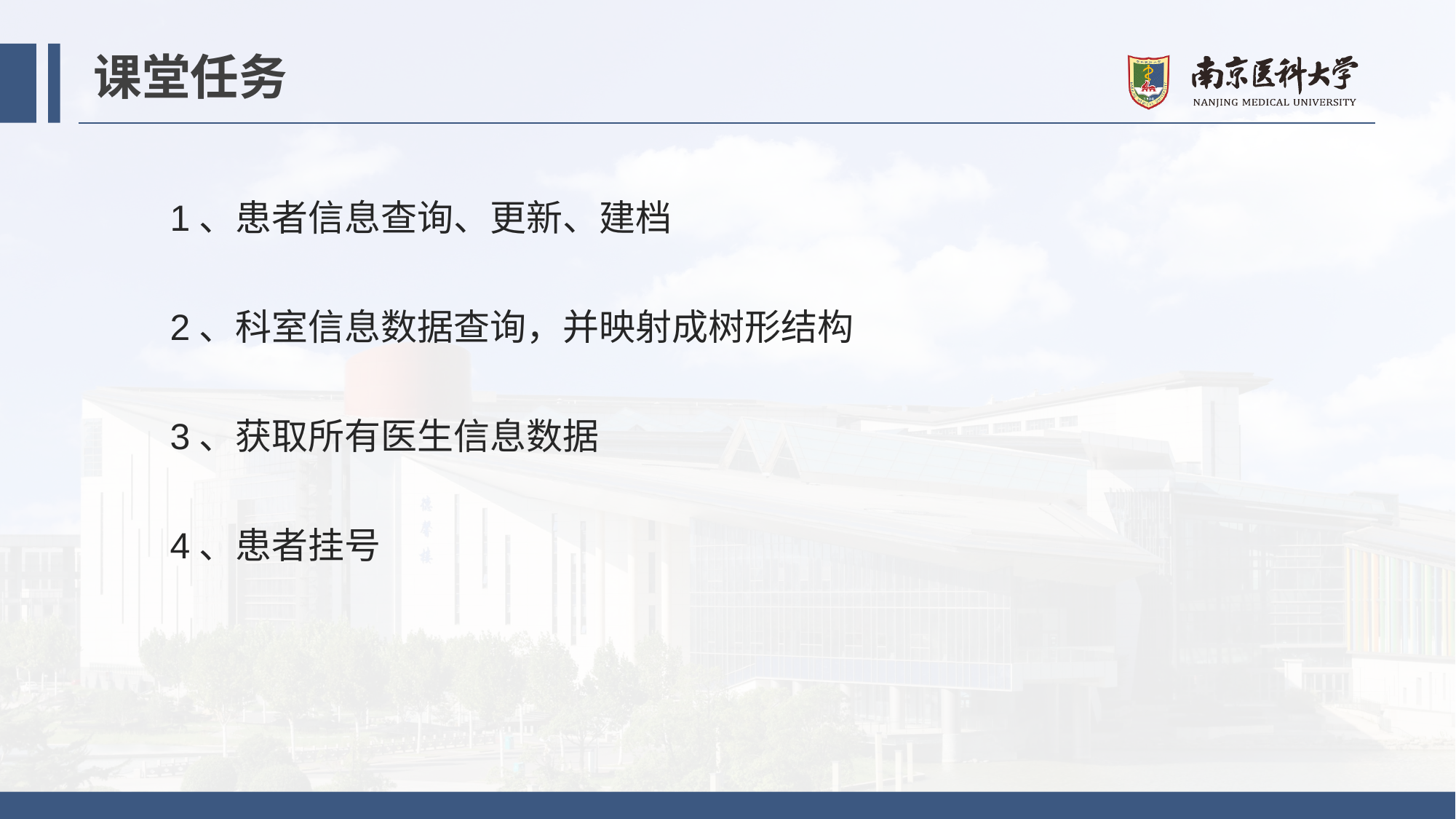

# 课堂任务
1、患者信息查询、更新、建档

2、科室信息数据查询，并映射成树形结构

3、获取所有医生信息数据

4、患者挂号